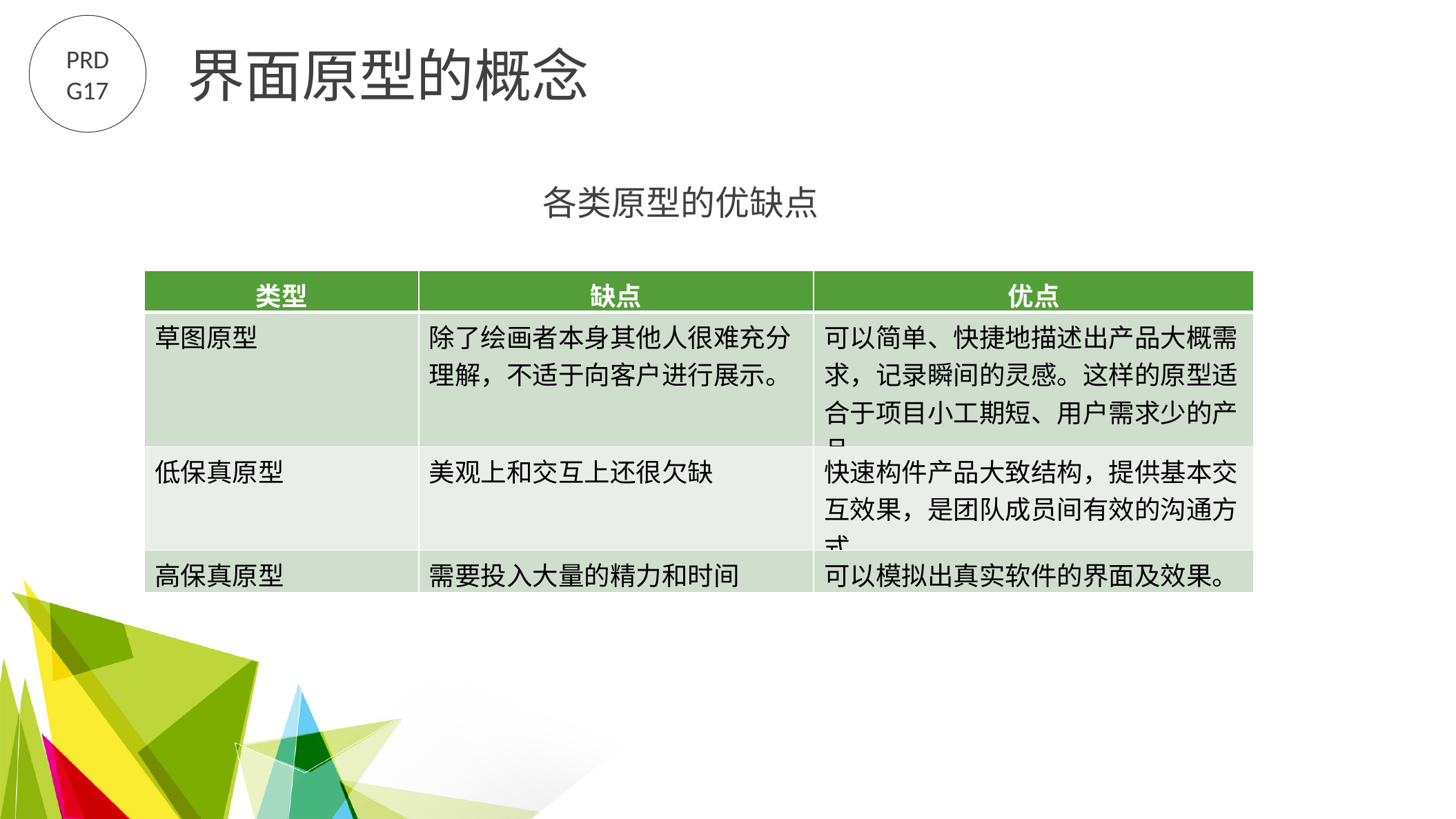

PRD
G17
界面原型的概念
各类原型的优缺点
| 类型 | 缺点 | 优点 |
| --- | --- | --- |
| 草图原型 | 除了绘画者本身其他人很难充分理解，不适于向客户进行展示。 | 可以简单、快捷地描述出产品大概需求，记录瞬间的灵感。这样的原型适合于项目小工期短、用户需求少的产品。 |
| 低保真原型 | 美观上和交互上还很欠缺 | 快速构件产品大致结构，提供基本交互效果，是团队成员间有效的沟通方式。 |
| 高保真原型 | 需要投入大量的精力和时间 | 可以模拟出真实软件的界面及效果。 |